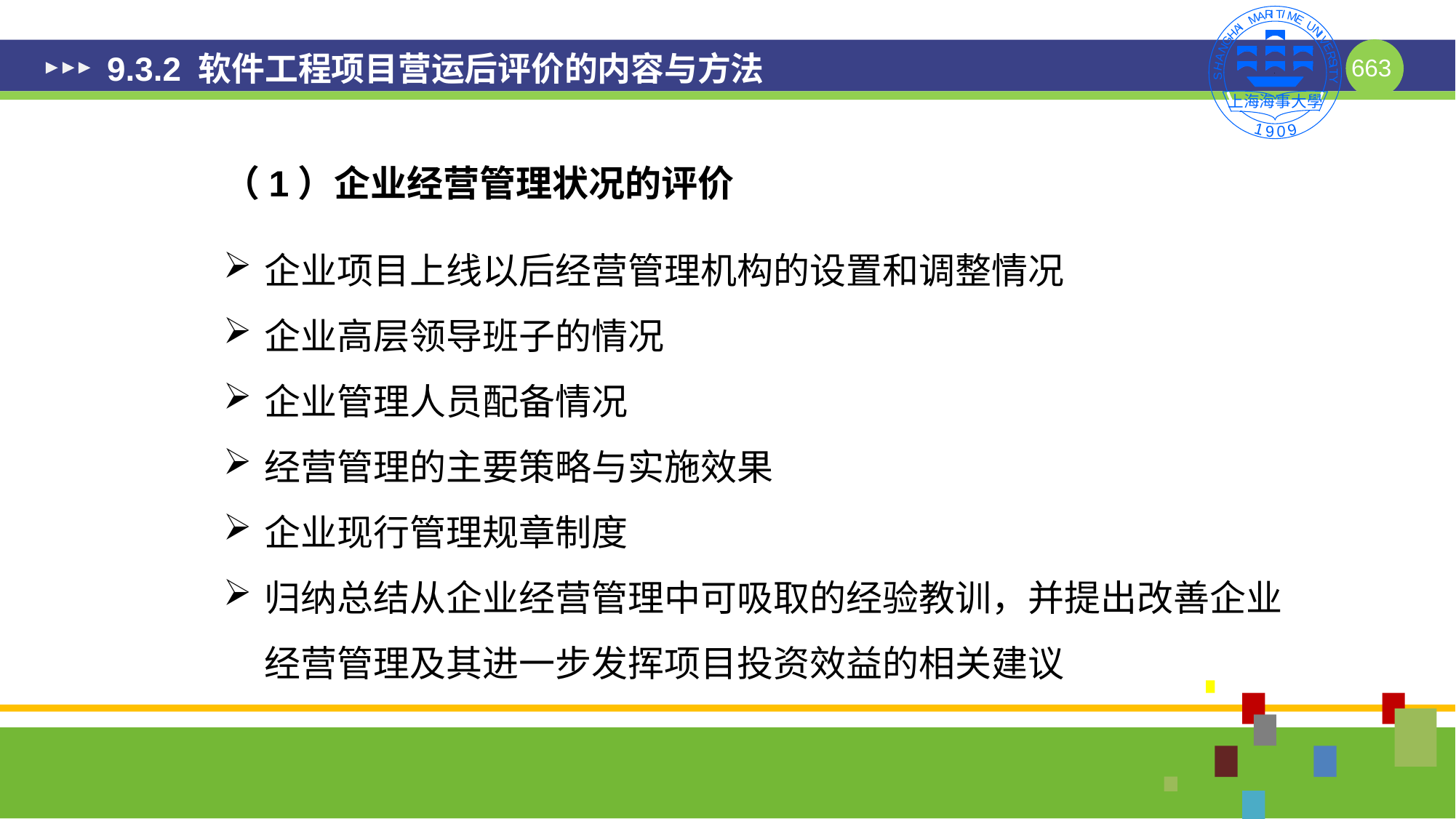

# 9.3.2 软件工程项目营运后评价的内容与方法
（1）企业经营管理状况的评价

企业项目上线以后经营管理机构的设置和调整情况
企业高层领导班子的情况
企业管理人员配备情况
经营管理的主要策略与实施效果
企业现行管理规章制度
归纳总结从企业经营管理中可吸取的经验教训，并提出改善企业经营管理及其进一步发挥项目投资效益的相关建议

663